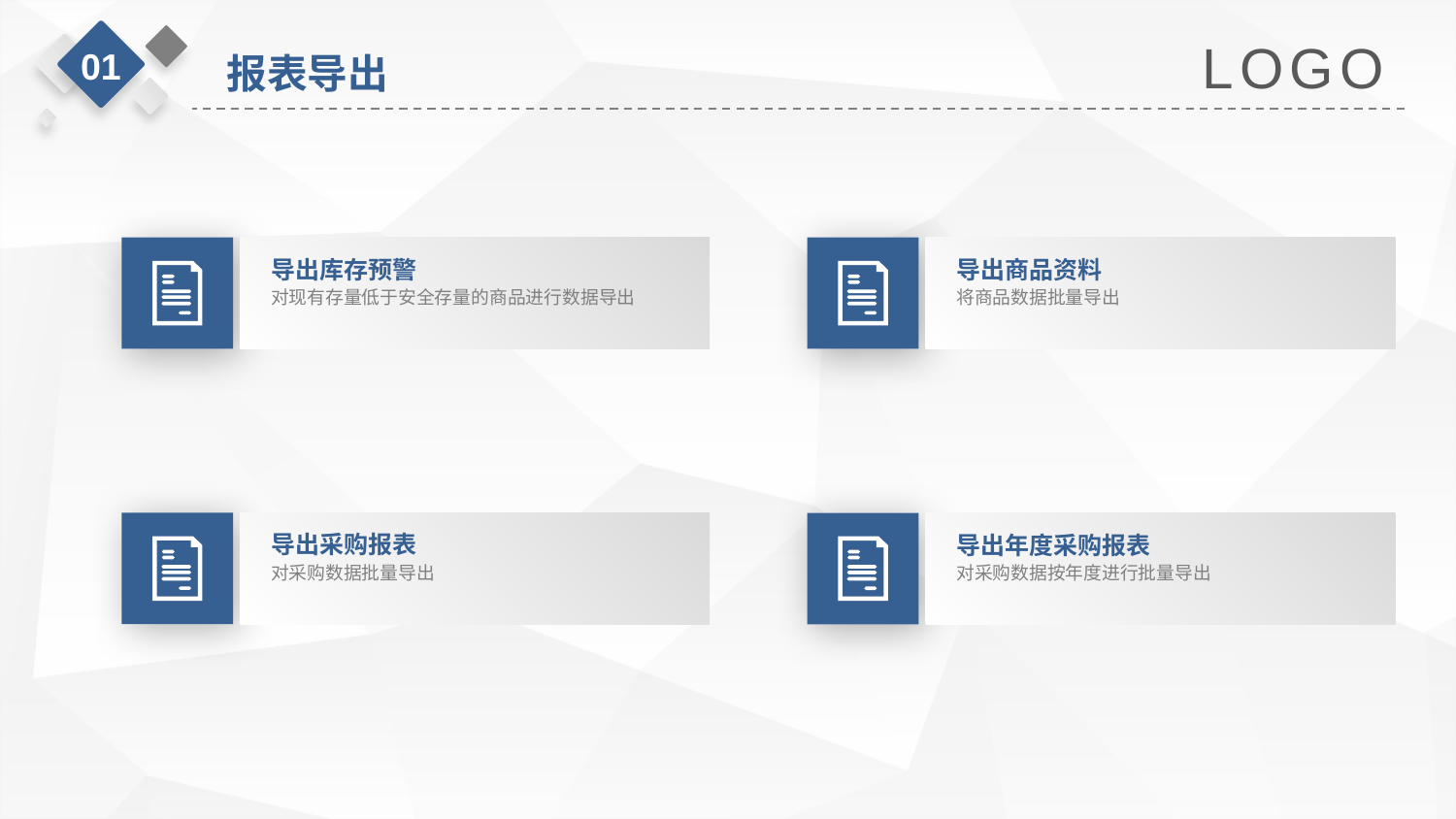

LOGO

01

报表导出

导出库存预警
对现有存量低于安全存量的商品进行数据导出

导出商品资料
将商品数据批量导出

导出采购报表
对采购数据批量导出

导出年度采购报表
对采购数据按年度进行批量导出